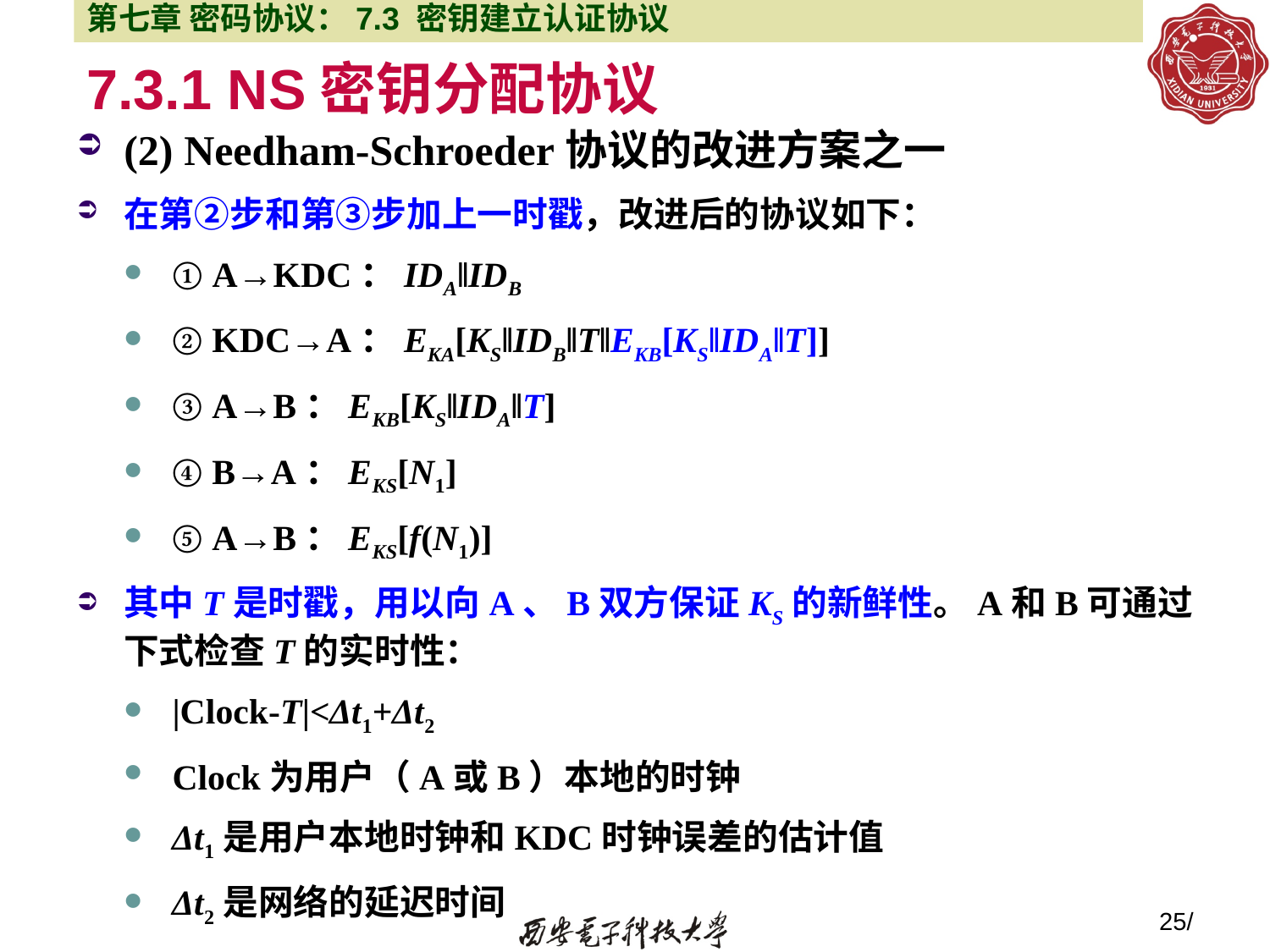

第七章 密码协议：7.3 密钥建立认证协议
# 7.3.1 NS密钥分配协议
(2) Needham-Schroeder协议的改进方案之一
在第②步和第③步加上一时戳，改进后的协议如下：
① A→KDC：IDA‖IDB
② KDC→A：EKA[KS‖IDB‖T‖EKB[KS‖IDA‖T]]
③ A→B：EKB[KS‖IDA‖T]
④ B→A：EKS[N1]
⑤ A→B：EKS[f(N1)]
其中T是时戳，用以向A、B双方保证KS的新鲜性。A和B可通过下式检查T的实时性：
|Clock-T|<Δt1+Δt2
Clock为用户（A或B）本地的时钟
Δt1是用户本地时钟和KDC时钟误差的估计值
Δt2是网络的延迟时间
25/